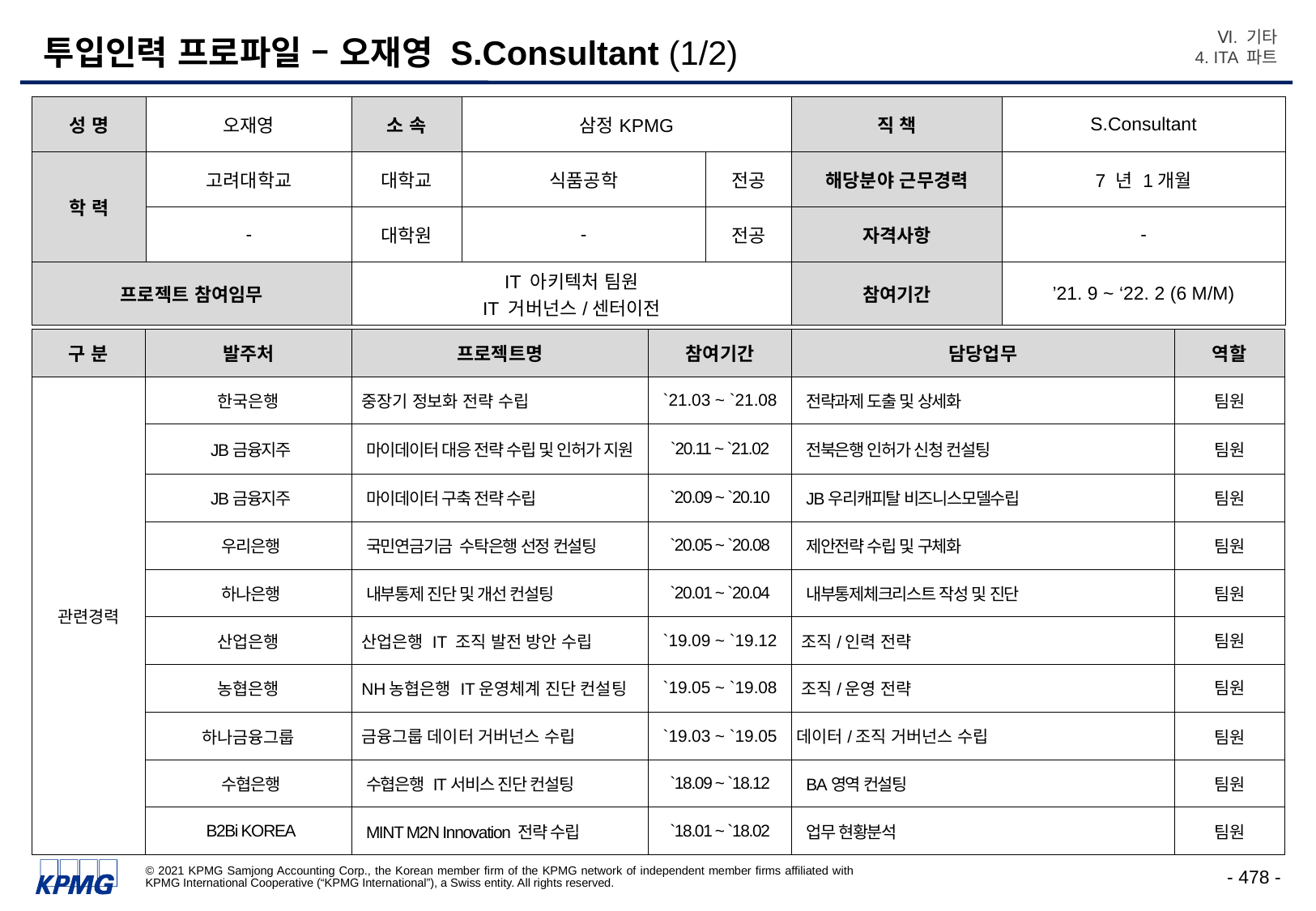

Ⅵ. 기타
4. ITA 파트
# 투입인력 프로파일 – 오재영 S.Consultant (1/2)
| 성 명 | 오재영 | 소 속 | 삼정KPMG |  | 직 책 | S.Consultant |
| --- | --- | --- | --- | --- | --- | --- |
| 학 력 | 고려대학교 | 대학교 | 식품공학 | 전공 | 해당분야 근무경력 | 7 년 1개월 |
|  | - | 대학원 | - | 전공 | 자격사항 | - |
| 프로젝트 참여임무 |  | IT 아키텍처 팀원 IT 거버넌스/센터이전 |  |  | 참여기간 | ’21. 9 ~ ‘22. 2 (6 M/M) |
| 구 분 | 발주처 | 프로젝트명 | 참여기간 | 담당업무 | 역할 |
| --- | --- | --- | --- | --- | --- |
| 관련경력 | 한국은행 | 중장기 정보화 전략 수립 | `21.03 ~ `21.08 | 전략과제 도출 및 상세화 | 팀원 |
|  | JB금융지주 | 마이데이터 대응 전략 수립 및 인허가 지원 | `20.11 ~ `21.02 | 전북은행 인허가 신청 컨설팅 | 팀원 |
|  | JB금융지주 | 마이데이터 구축 전략 수립 | `20.09 ~ `20.10 | JB우리캐피탈 비즈니스모델수립 | 팀원 |
|  | 우리은행 | 국민연금기금 수탁은행 선정 컨설팅 | `20.05 ~ `20.08 | 제안전략 수립 및 구체화 | 팀원 |
|  | 하나은행 | 내부통제 진단 및 개선 컨설팅 | `20.01 ~ `20.04 | 내부통제체크리스트 작성 및 진단 | 팀원 |
|  | 산업은행 | 산업은행 IT 조직 발전 방안 수립 | `19.09 ~ `19.12 | 조직/인력 전략 | 팀원 |
|  | 농협은행 | NH농협은행 IT운영체계 진단 컨설팅 | `19.05 ~ `19.08 | 조직/운영 전략 | 팀원 |
|  | 하나금융그룹 | 금융그룹 데이터 거버넌스 수립 | `19.03 ~ `19.05 | 데이터/조직 거버넌스 수립 | 팀원 |
|  | 수협은행 | 수협은행 IT서비스 진단 컨설팅 | `18.09 ~ `18.12 | BA영역 컨설팅 | 팀원 |
|  | B2Bi KOREA | MINT M2N Innovation 전략 수립 | `18.01 ~ `18.02 | 업무 현황분석 | 팀원 |